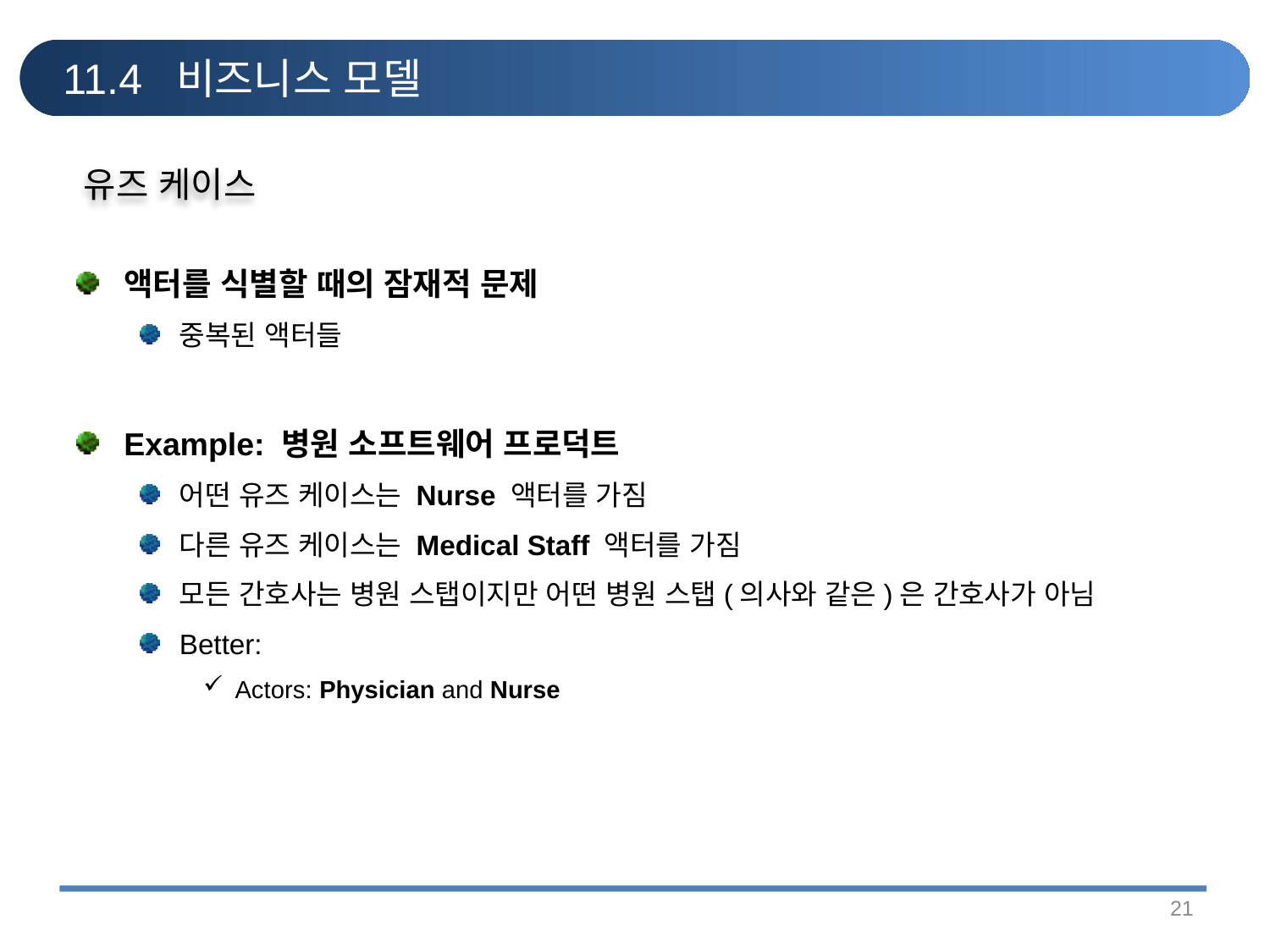

# 11.4  비즈니스 모델
유즈 케이스
액터를 식별할 때의 잠재적 문제
중복된 액터들

Example: 병원 소프트웨어 프로덕트
어떤 유즈 케이스는 Nurse 액터를 가짐
다른 유즈 케이스는 Medical Staff 액터를 가짐
모든 간호사는 병원 스탭이지만 어떤 병원 스탭(의사와 같은)은 간호사가 아님
Better:
Actors: Physician and Nurse

21